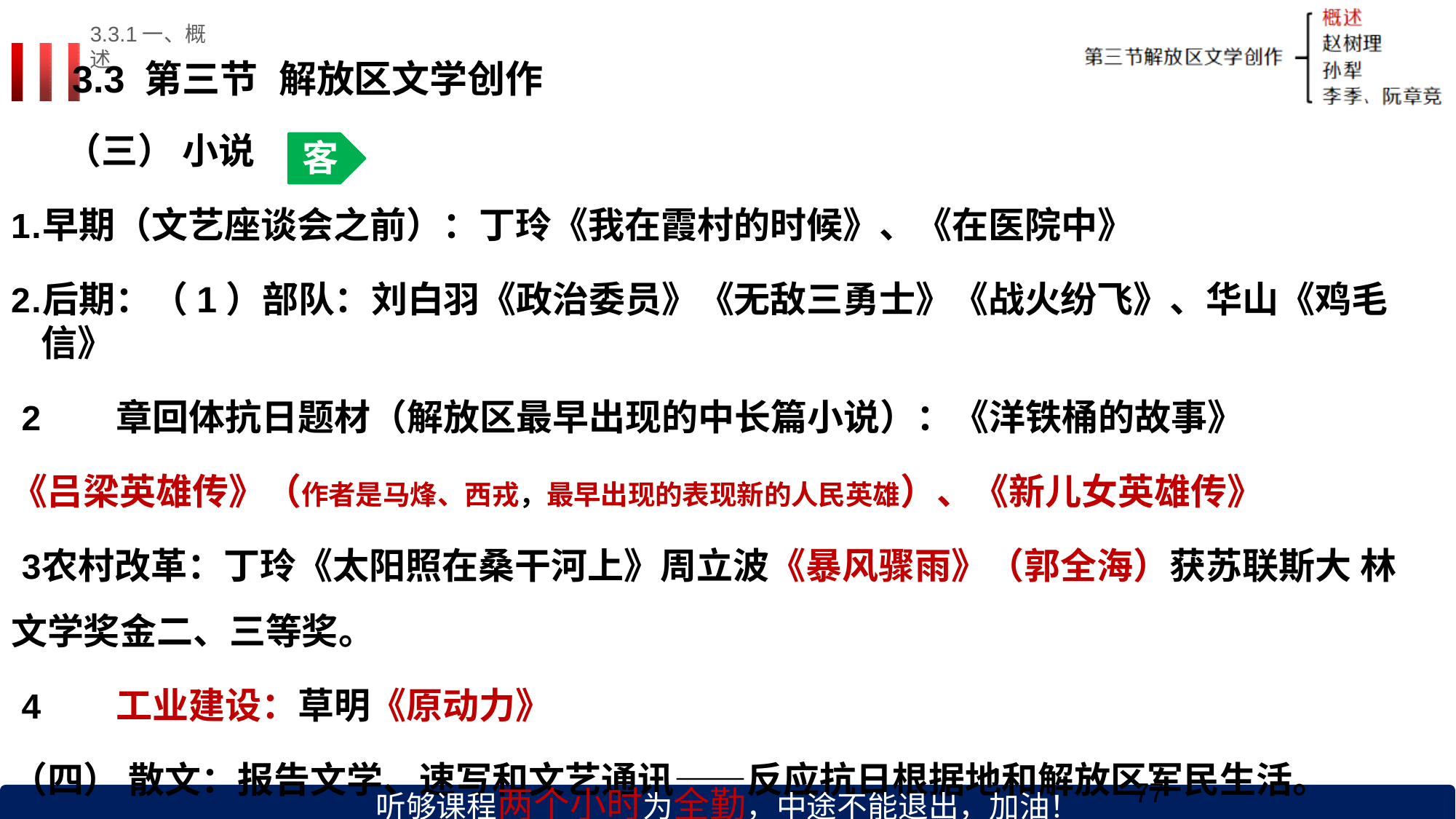

3.3.1一、概述

# 3.3 第三节	解放区文学创作
（三） 小说
客

早期（文艺座谈会之前）：丁玲《我在霞村的时候》、《在医院中》
后期：（1）部队：刘白羽《政治委员》《无敌三勇士》《战火纷飞》、华山《鸡毛信》
章回体抗日题材（解放区最早出现的中长篇小说）：《洋铁桶的故事》
《吕梁英雄传》（作者是马烽、西戎，最早出现的表现新的人民英雄）、《新儿女英雄传》
农村改革：丁玲《太阳照在桑干河上》周立波《暴风骤雨》（郭全海）获苏联斯大 林文学奖金二、三等奖。
工业建设：草明《原动力》
（四） 散文：报告文学、速写和文艺通讯——反应抗日根据地和解放区军民生活。
77

听够课程两个小时为全勤，中途不能退出，加油！